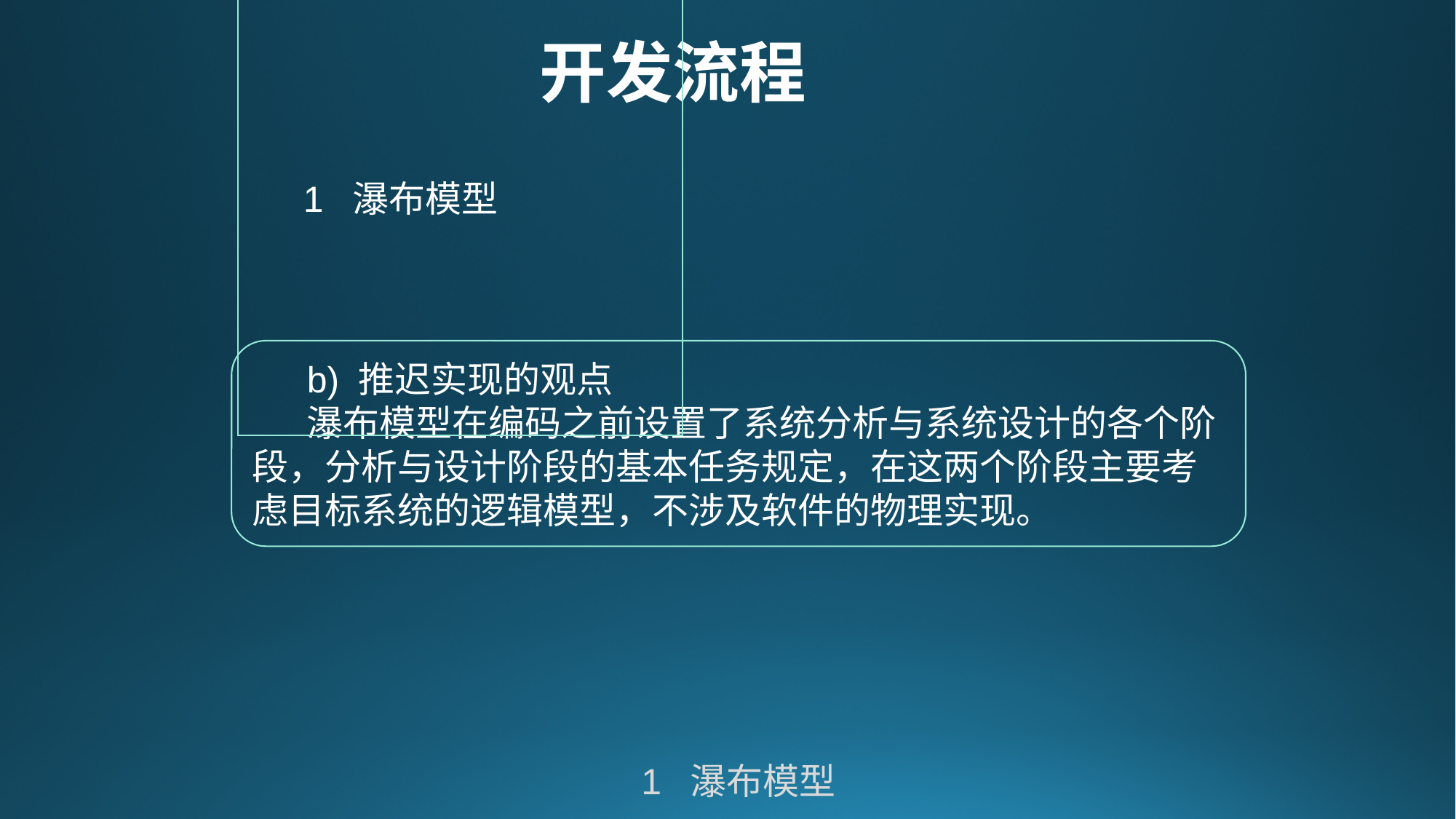

开发流程
1  瀑布模型
b) 推迟实现的观点
瀑布模型在编码之前设置了系统分析与系统设计的各个阶段，分析与设计阶段的基本任务规定，在这两个阶段主要考虑目标系统的逻辑模型，不涉及软件的物理实现。
1  瀑布模型